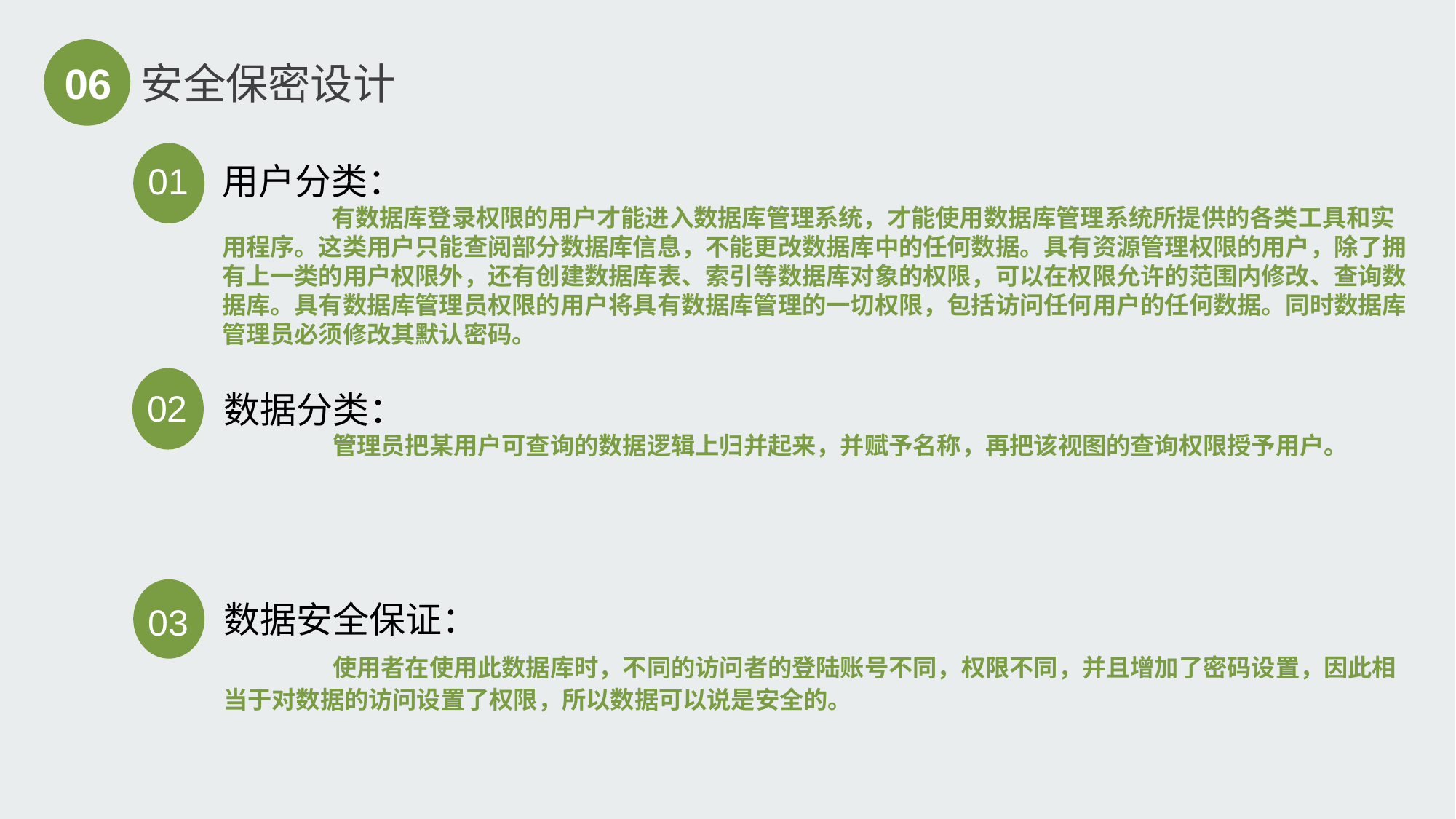

06
安全保密设计

01

02

03
用户分类：
	有数据库登录权限的用户才能进入数据库管理系统，才能使用数据库管理系统所提供的各类工具和实用程序。这类用户只能查阅部分数据库信息，不能更改数据库中的任何数据。具有资源管理权限的用户，除了拥有上一类的用户权限外，还有创建数据库表、索引等数据库对象的权限，可以在权限允许的范围内修改、查询数据库。具有数据库管理员权限的用户将具有数据库管理的一切权限，包括访问任何用户的任何数据。同时数据库管理员必须修改其默认密码。
数据分类：
	管理员把某用户可查询的数据逻辑上归并起来，并赋予名称，再把该视图的查询权限授予用户。
数据安全保证：
	使用者在使用此数据库时，不同的访问者的登陆账号不同，权限不同，并且增加了密码设置，因此相当于对数据的访问设置了权限，所以数据可以说是安全的。